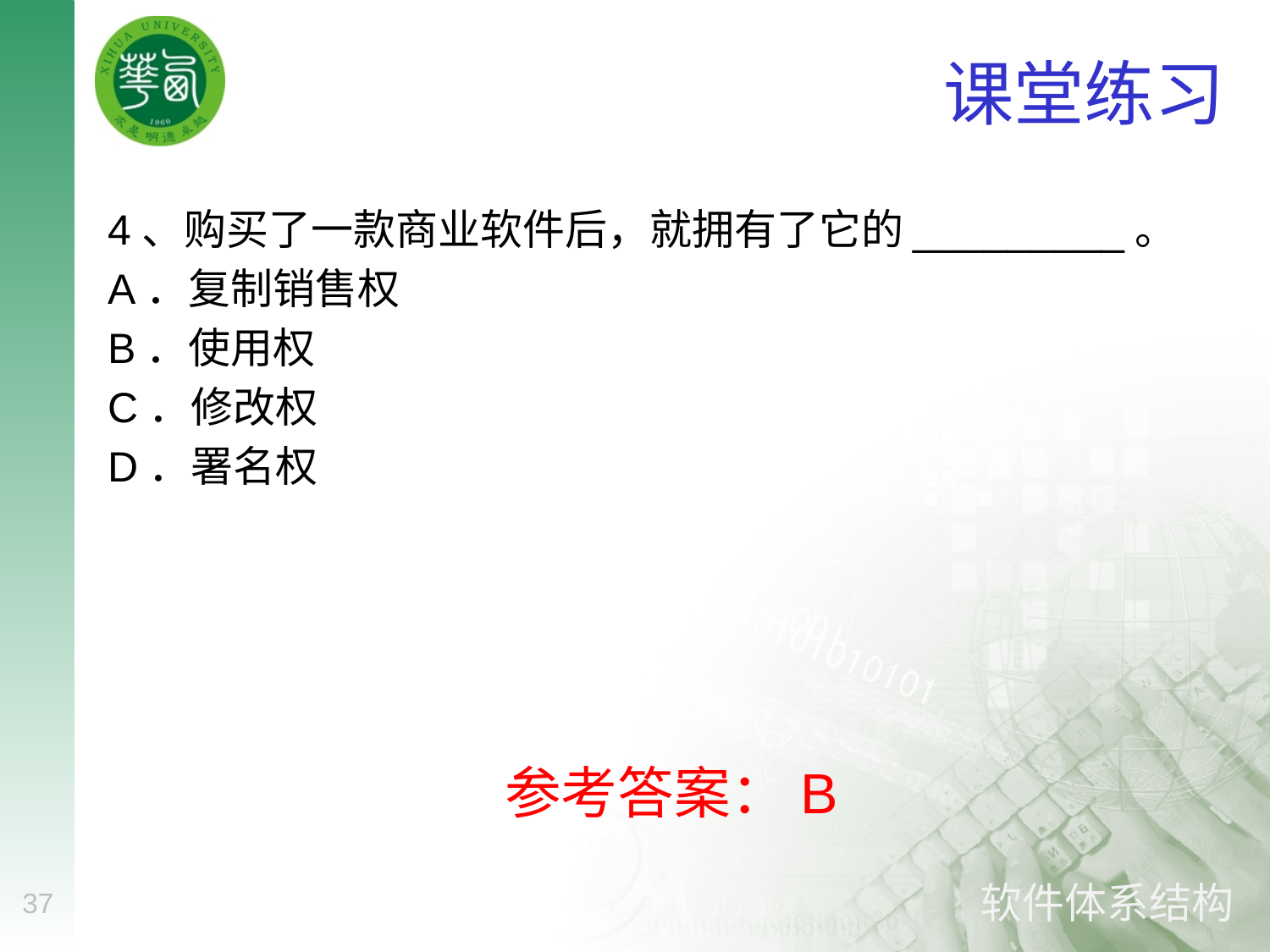

# 课堂练习
4、购买了一款商业软件后，就拥有了它的_________。
A．复制销售权
B．使用权
C．修改权
D．署名权

参考答案：B
37